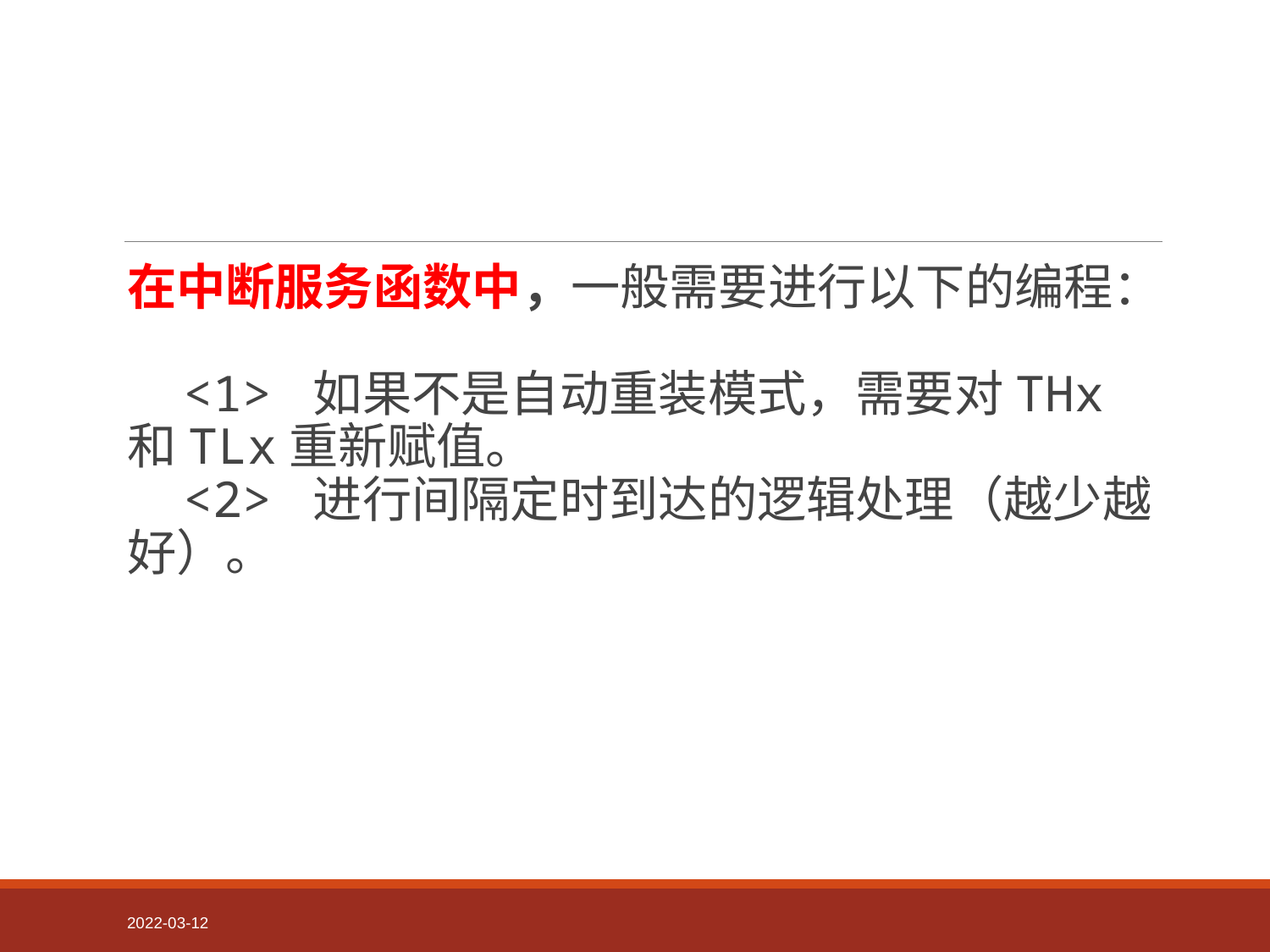

#
在中断服务函数中，一般需要进行以下的编程：
    <1> 如果不是自动重装模式，需要对THx和TLx重新赋值。
    <2> 进行间隔定时到达的逻辑处理（越少越好）。

2022-03-12